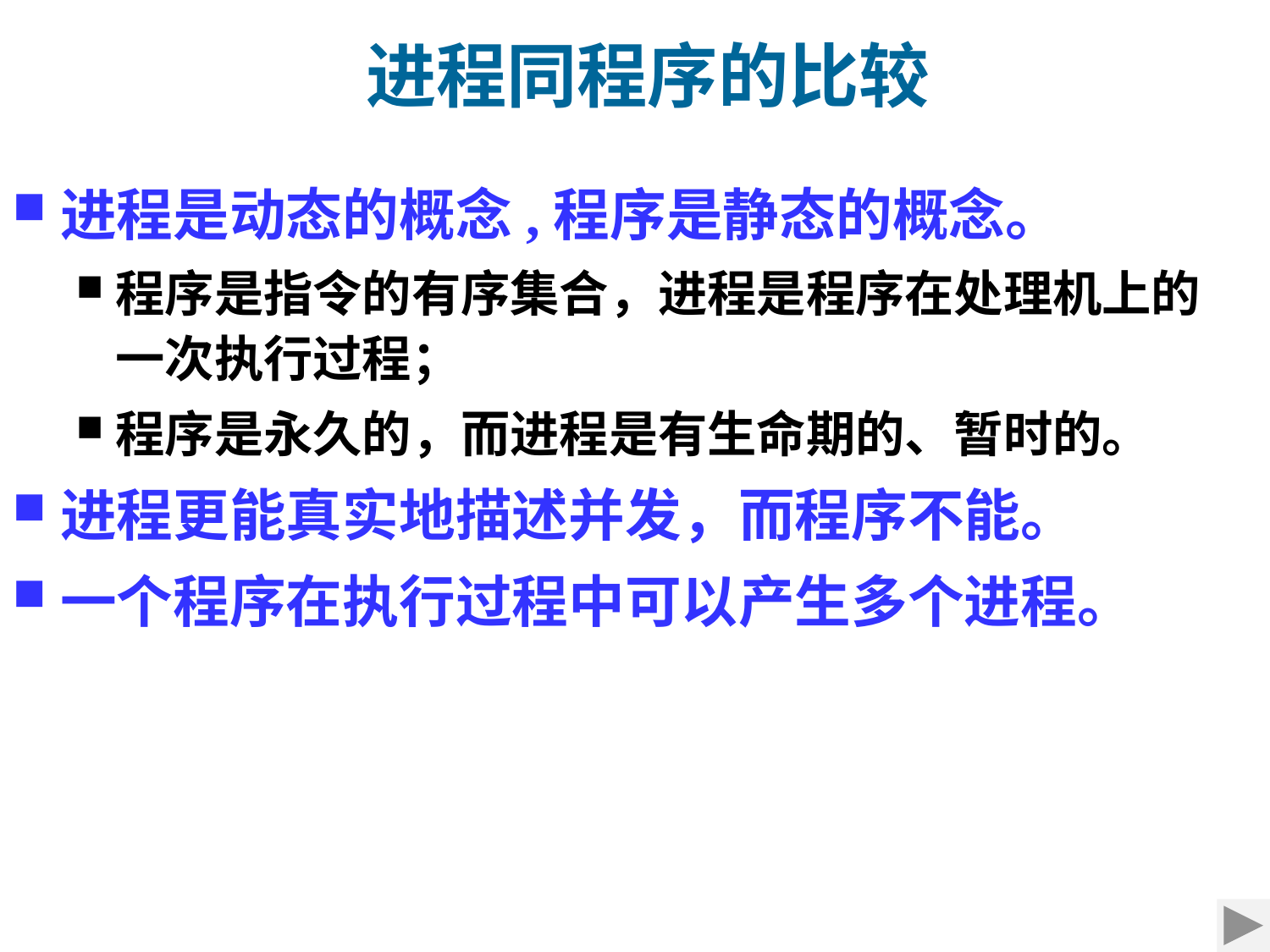

进程同程序的比较
进程是动态的概念,程序是静态的概念。
程序是指令的有序集合，进程是程序在处理机上的一次执行过程；
程序是永久的，而进程是有生命期的、暂时的。
进程更能真实地描述并发，而程序不能。
一个程序在执行过程中可以产生多个进程。